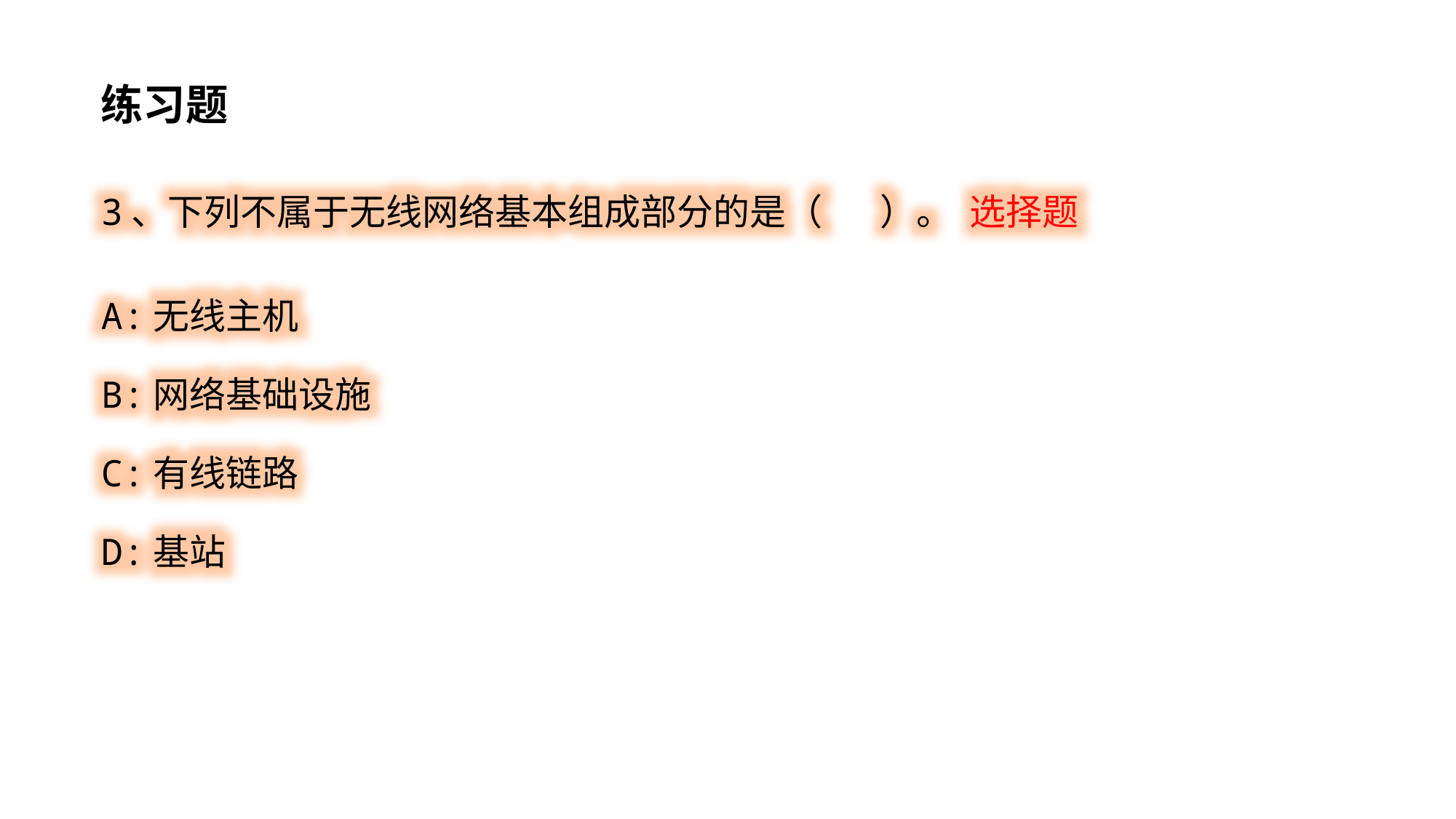

练习题
3、下列不属于无线网络基本组成部分的是（       ）。  选择题

A:无线主机

B:网络基础设施

C:有线链路

D:基站